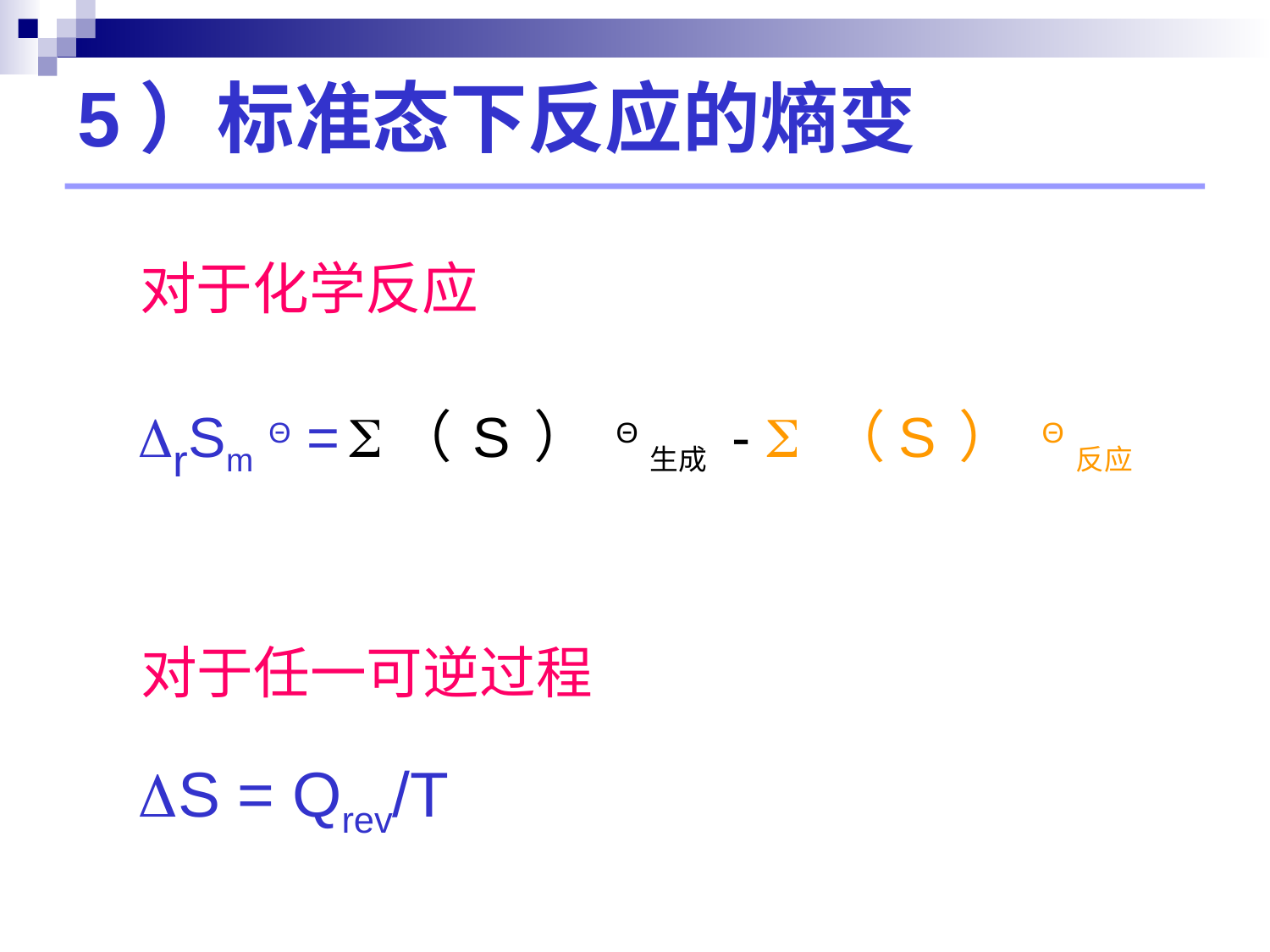

# 5）标准态下反应的熵变

对于化学反应
    ΔrSm Θ = Σ（ S ） Θ生成  - Σ （S ） Θ反应

    对于任一可逆过程
    ΔS = Qrev/T